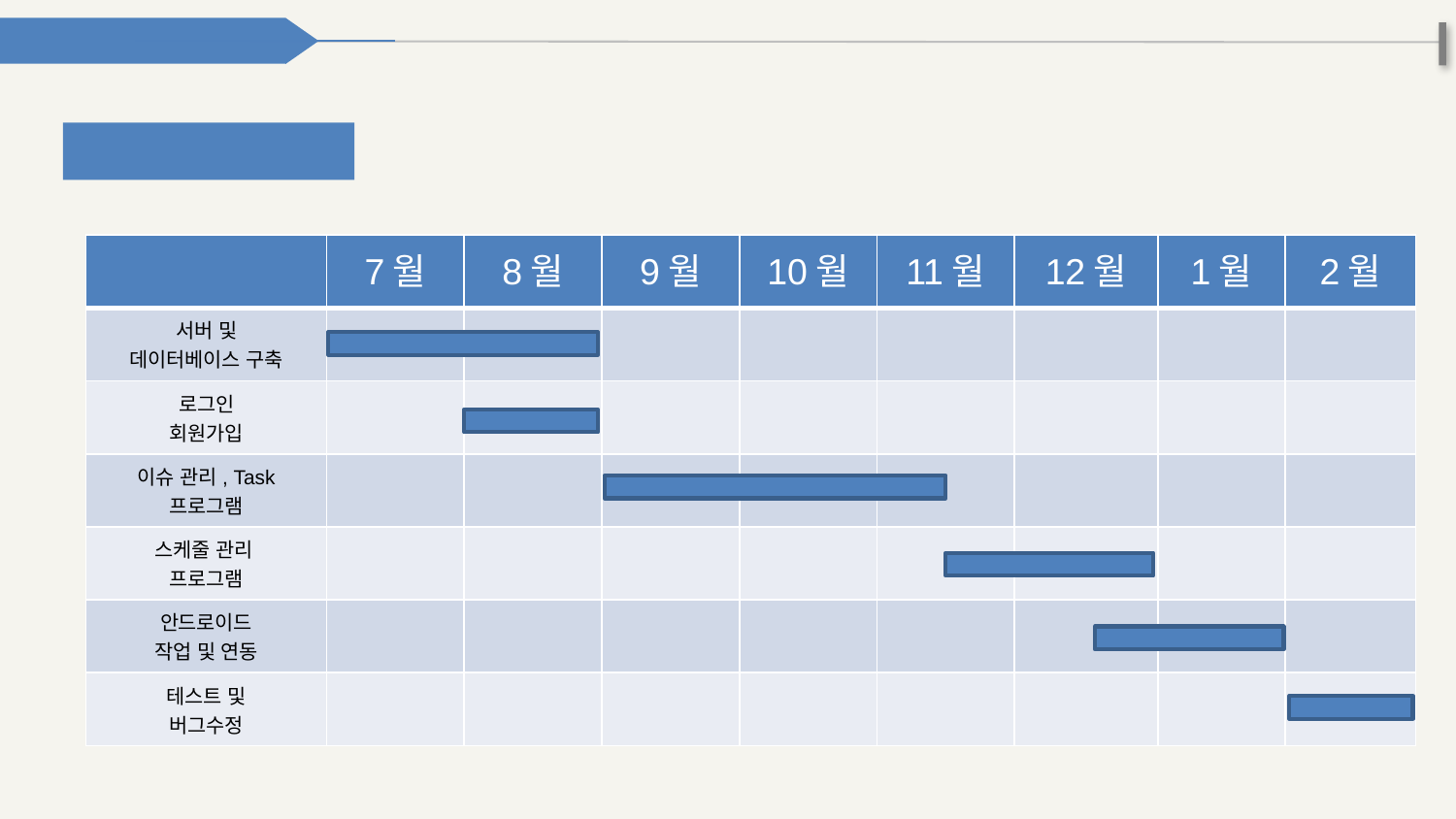

3-1. 개발환경 및 후기

일정
|  | 7월 | 8월 | 9월 | 10월 | 11월 | 12월 | 1월 | 2월 |
| --- | --- | --- | --- | --- | --- | --- | --- | --- |
| 서버 및 데이터베이스 구축 |  |  |  |  |  |  |  |  |
| 로그인 회원가입 |  |  |  |  |  |  |  |  |
| 이슈 관리, Task 프로그램 |  |  |  |  |  |  |  |  |
| 스케줄 관리 프로그램 |  |  |  |  |  |  |  |  |
| 안드로이드 작업 및 연동 |  |  |  |  |  |  |  |  |
| 테스트 및 버그수정 |  |  |  |  |  |  |  |  |